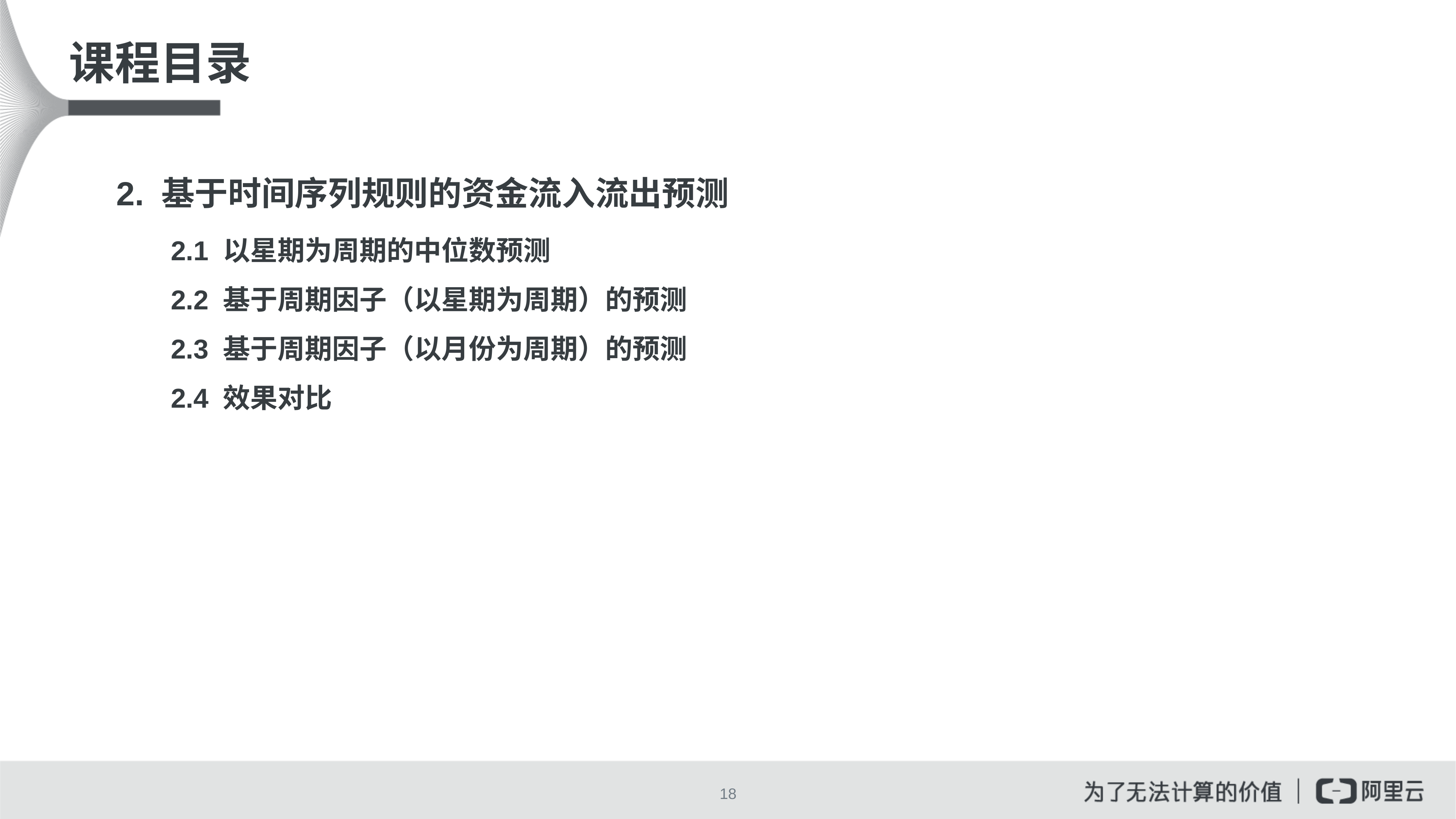

# 课程目录
2. 基于时间序列规则的资金流入流出预测
2.1 以星期为周期的中位数预测
2.2 基于周期因子（以星期为周期）的预测
2.3 基于周期因子（以月份为周期）的预测
2.4 效果对比